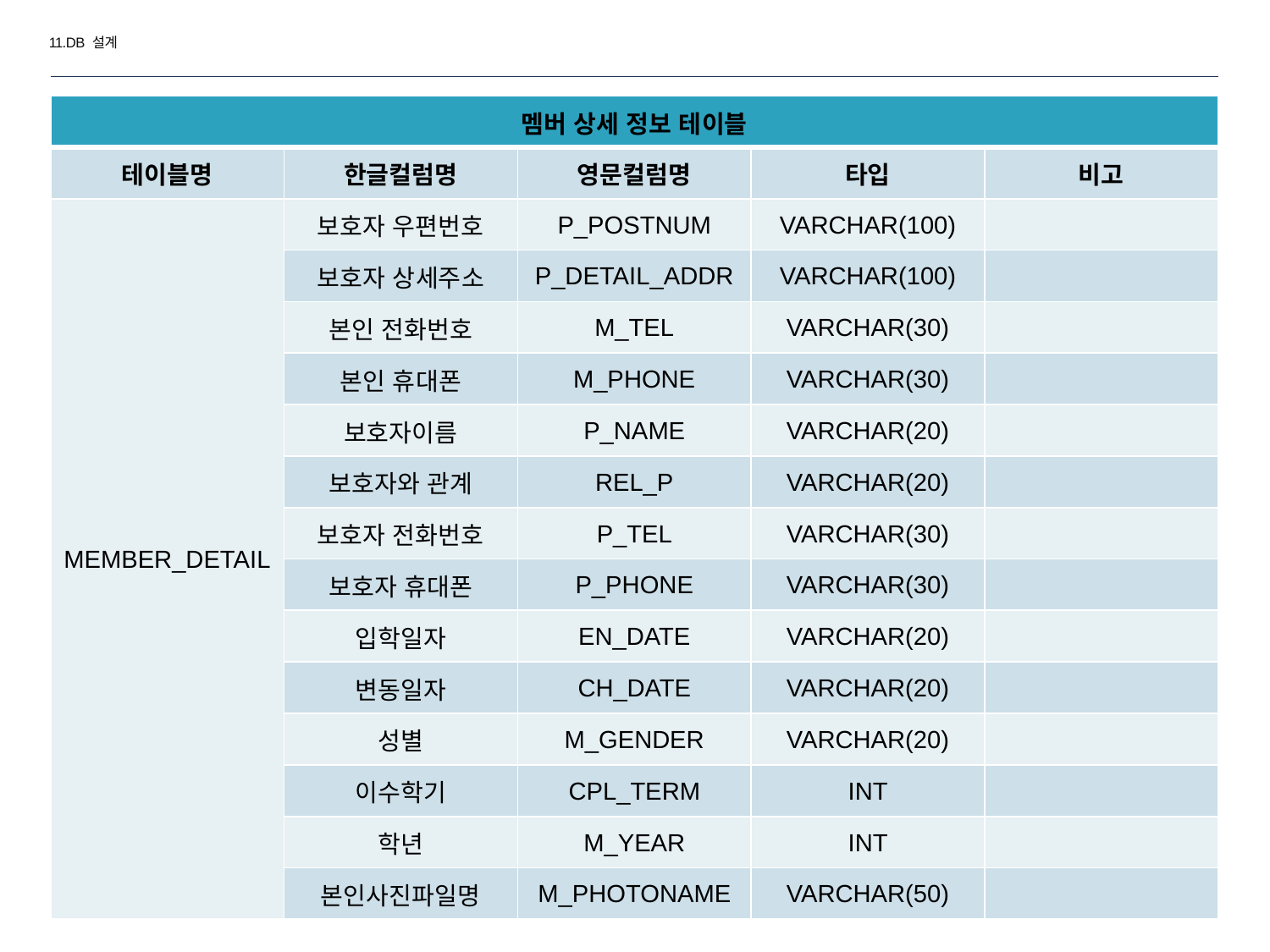

11.DB 설계
| 멤버 상세 정보 테이블 |  |  |  |  |
| --- | --- | --- | --- | --- |
| 테이블명 | 한글컬럼명 | 영문컬럼명 | 타입 | 비고 |
| MEMBER\_DETAIL | 보호자 우편번호 | P\_POSTNUM | VARCHAR(100) |  |
|  | 보호자 상세주소 | P\_DETAIL\_ADDR | VARCHAR(100) |  |
|  | 본인 전화번호 | M\_TEL | VARCHAR(30) |  |
|  | 본인 휴대폰 | M\_PHONE | VARCHAR(30) |  |
|  | 보호자이름 | P\_NAME | VARCHAR(20) |  |
|  | 보호자와 관계 | REL\_P | VARCHAR(20) |  |
|  | 보호자 전화번호 | P\_TEL | VARCHAR(30) |  |
|  | 보호자 휴대폰 | P\_PHONE | VARCHAR(30) |  |
|  | 입학일자 | EN\_DATE | VARCHAR(20) |  |
|  | 변동일자 | CH\_DATE | VARCHAR(20) |  |
|  | 성별 | M\_GENDER | VARCHAR(20) |  |
|  | 이수학기 | CPL\_TERM | INT |  |
|  | 학년 | M\_YEAR | INT |  |
|  | 본인사진파일명 | M\_PHOTONAME | VARCHAR(50) |  |